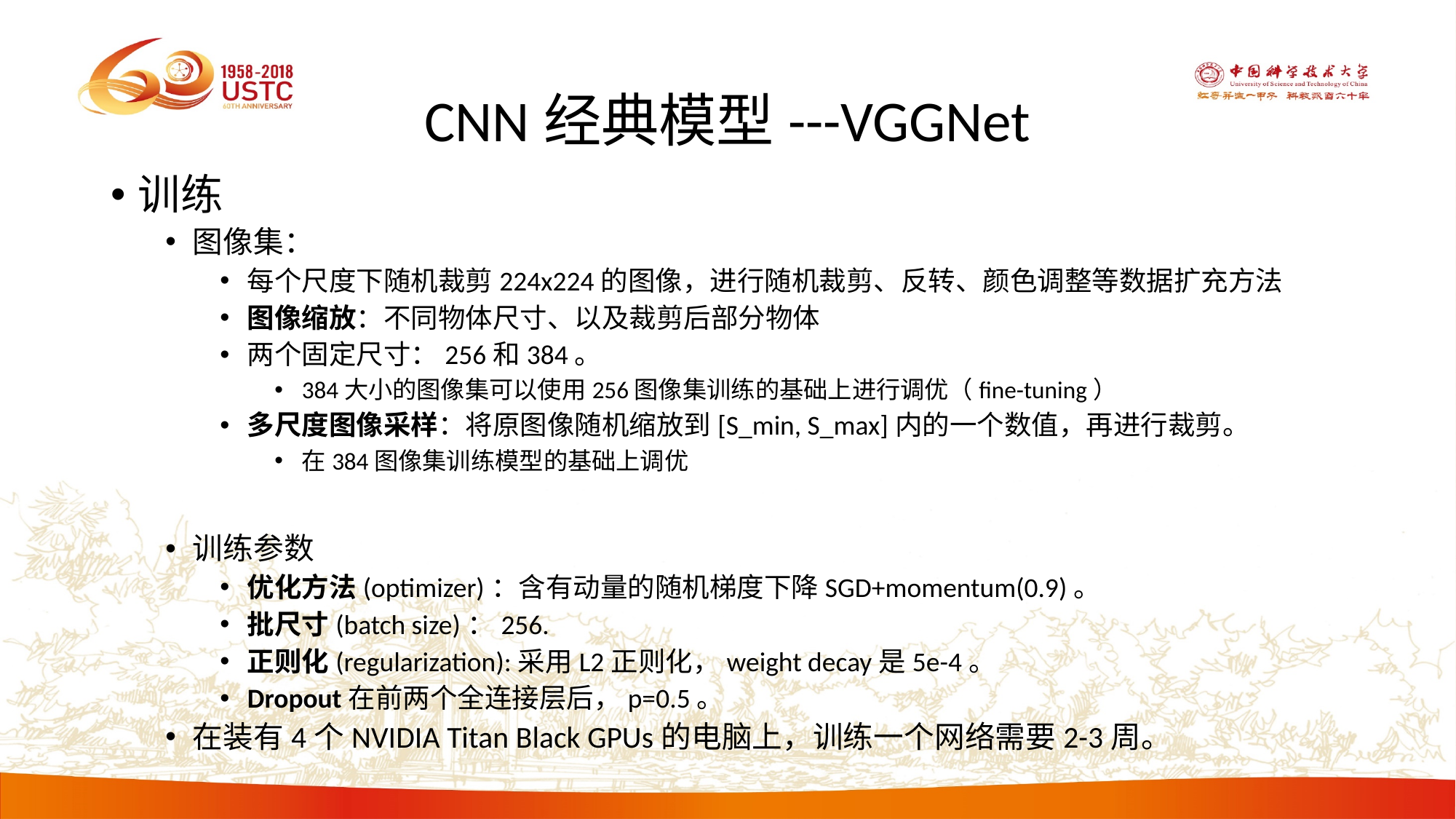

# CNN经典模型---VGGNet
训练
图像集：
每个尺度下随机裁剪224x224的图像，进行随机裁剪、反转、颜色调整等数据扩充方法
图像缩放：不同物体尺寸、以及裁剪后部分物体
两个固定尺寸：256和384。
384大小的图像集可以使用256图像集训练的基础上进行调优（fine-tuning）
多尺度图像采样：将原图像随机缩放到[S_min, S_max]内的一个数值，再进行裁剪。
在384图像集训练模型的基础上调优

训练参数
优化方法(optimizer)：含有动量的随机梯度下降SGD+momentum(0.9)。
批尺寸(batch size)：256.
正则化(regularization):采用L2正则化，weight decay是5e-4。
Dropout在前两个全连接层后，p=0.5。
在装有4个NVIDIA Titan Black GPUs的电脑上，训练一个网络需要2-3周。